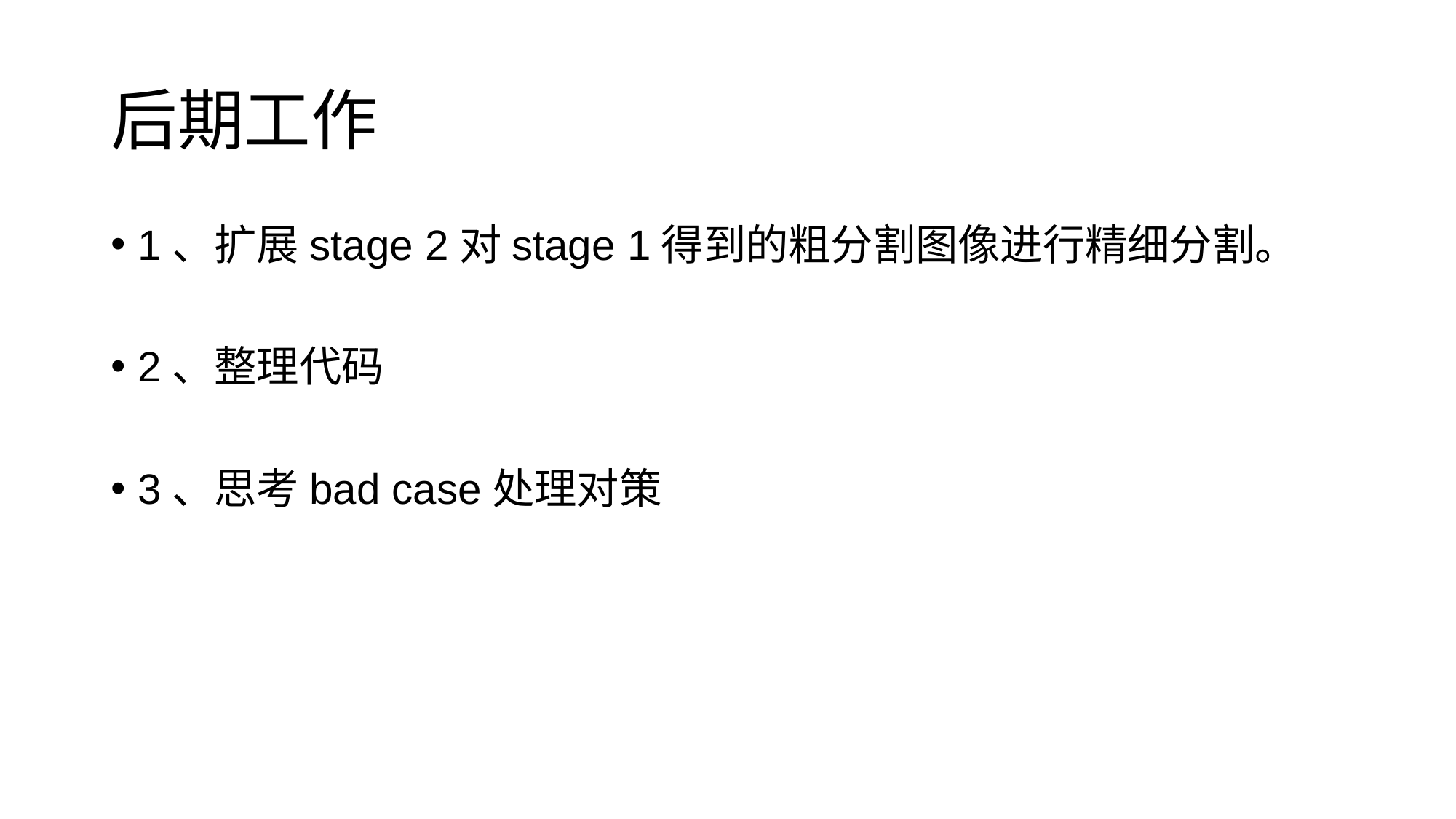

# 后期工作
1、扩展stage 2对stage 1得到的粗分割图像进行精细分割。

2、整理代码

3、思考bad case处理对策